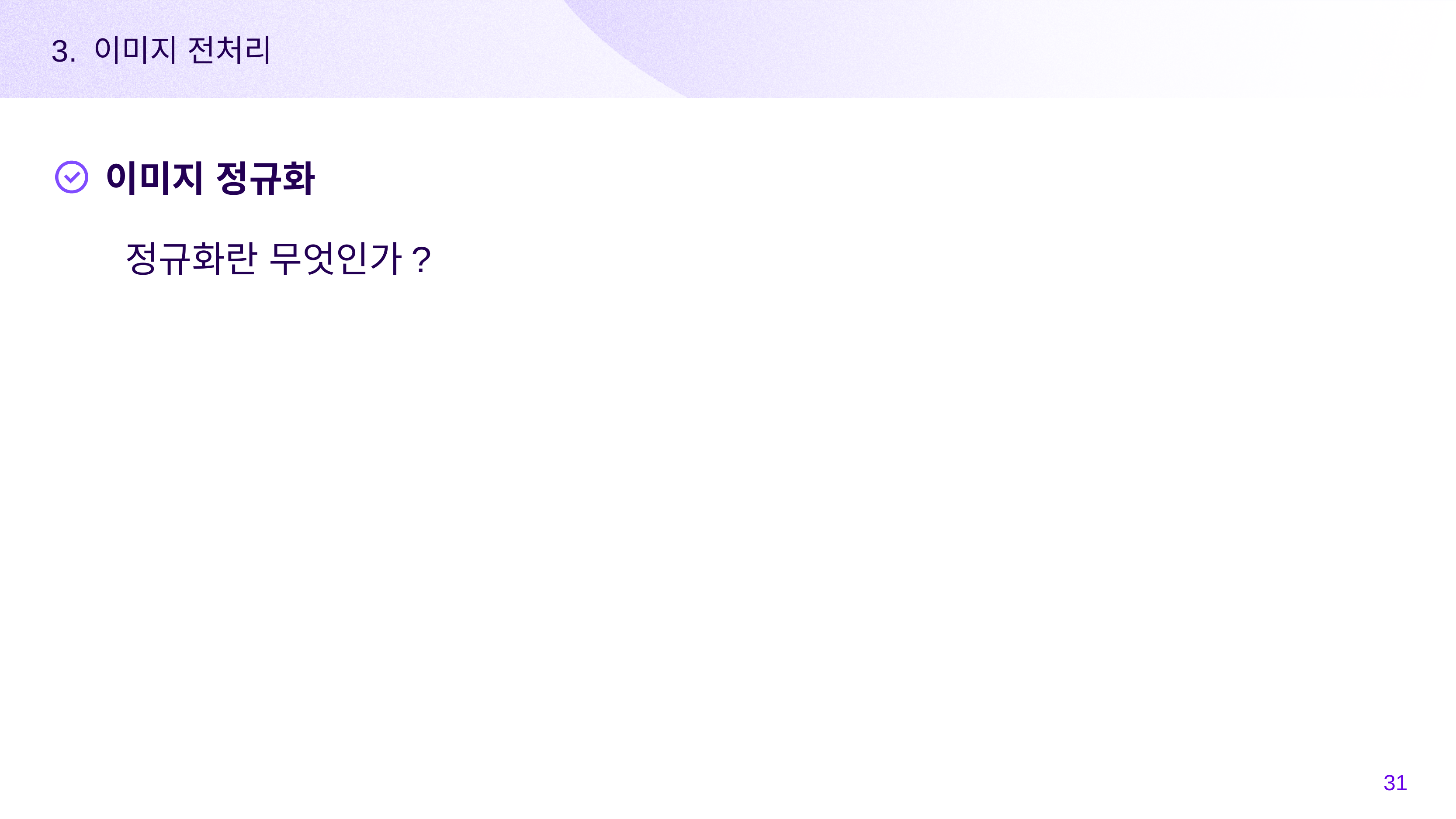

3. 이미지 전처리
이미지 정규화
정규화란 무엇인가?

31